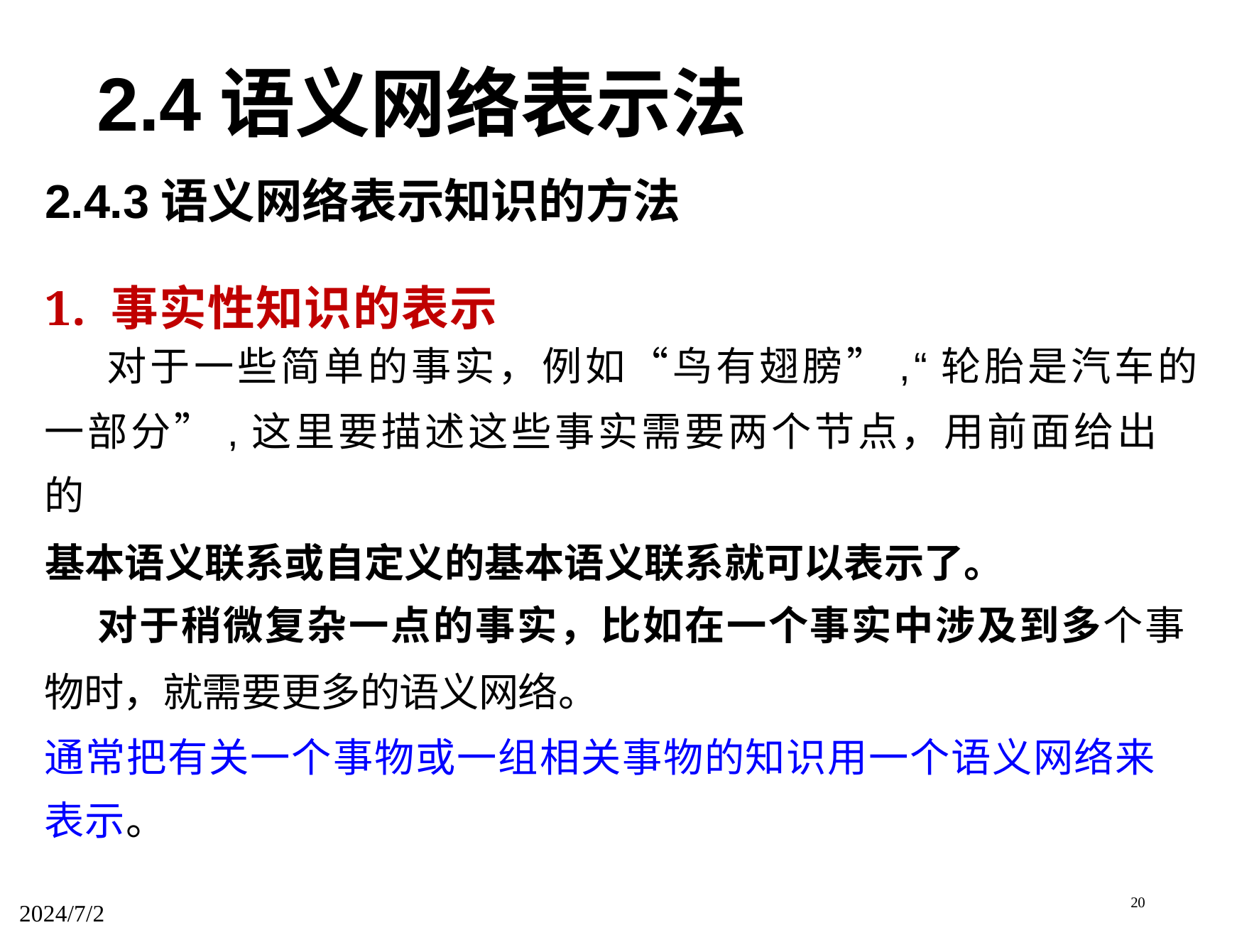

2.4语义网络表示法
2.4.3语义网络表示知识的方法

1. 事实性知识的表示
对于一些简单的事实，例如“鸟有翅膀”,“轮胎是汽车的
一部分”,这里要描述这些事实需要两个节点，用前面给出的
基本语义联系或自定义的基本语义联系就可以表示了。
对于稍微复杂一点的事实，比如在一个事实中涉及到多个事
物时，就需要更多的语义网络。
通常把有关一个事物或一组相关事物的知识用一个语义网络来
表示。

20

2024/7/2